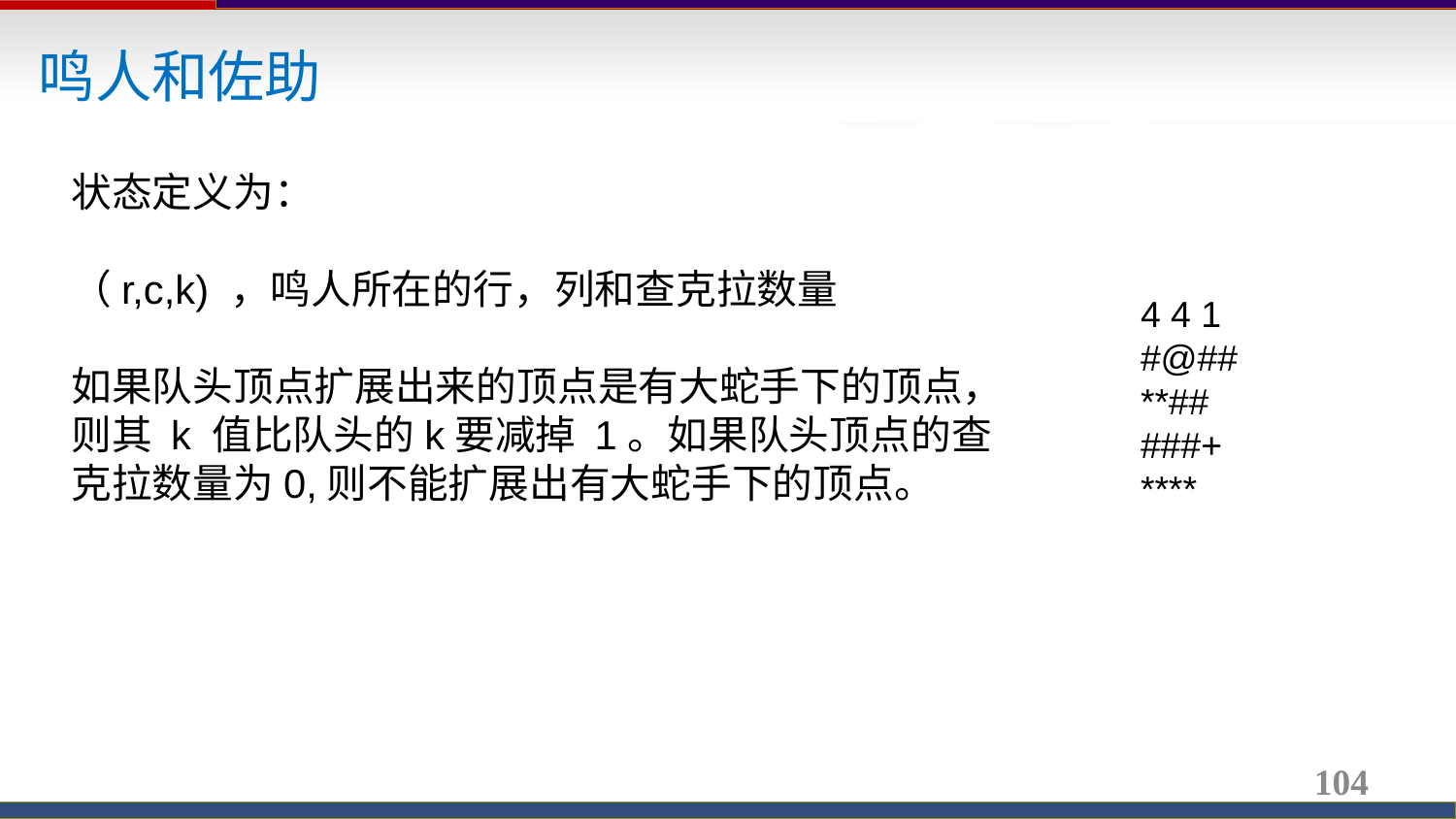

鸣人和佐助
状态定义为：

（r,c,k) ，鸣人所在的行，列和查克拉数量

如果队头顶点扩展出来的顶点是有大蛇手下的顶点，则其 k 值比队头的k要减掉 1。如果队头顶点的查克拉数量为0,则不能扩展出有大蛇手下的顶点。

4 4 1
#@##
**##
###+
****